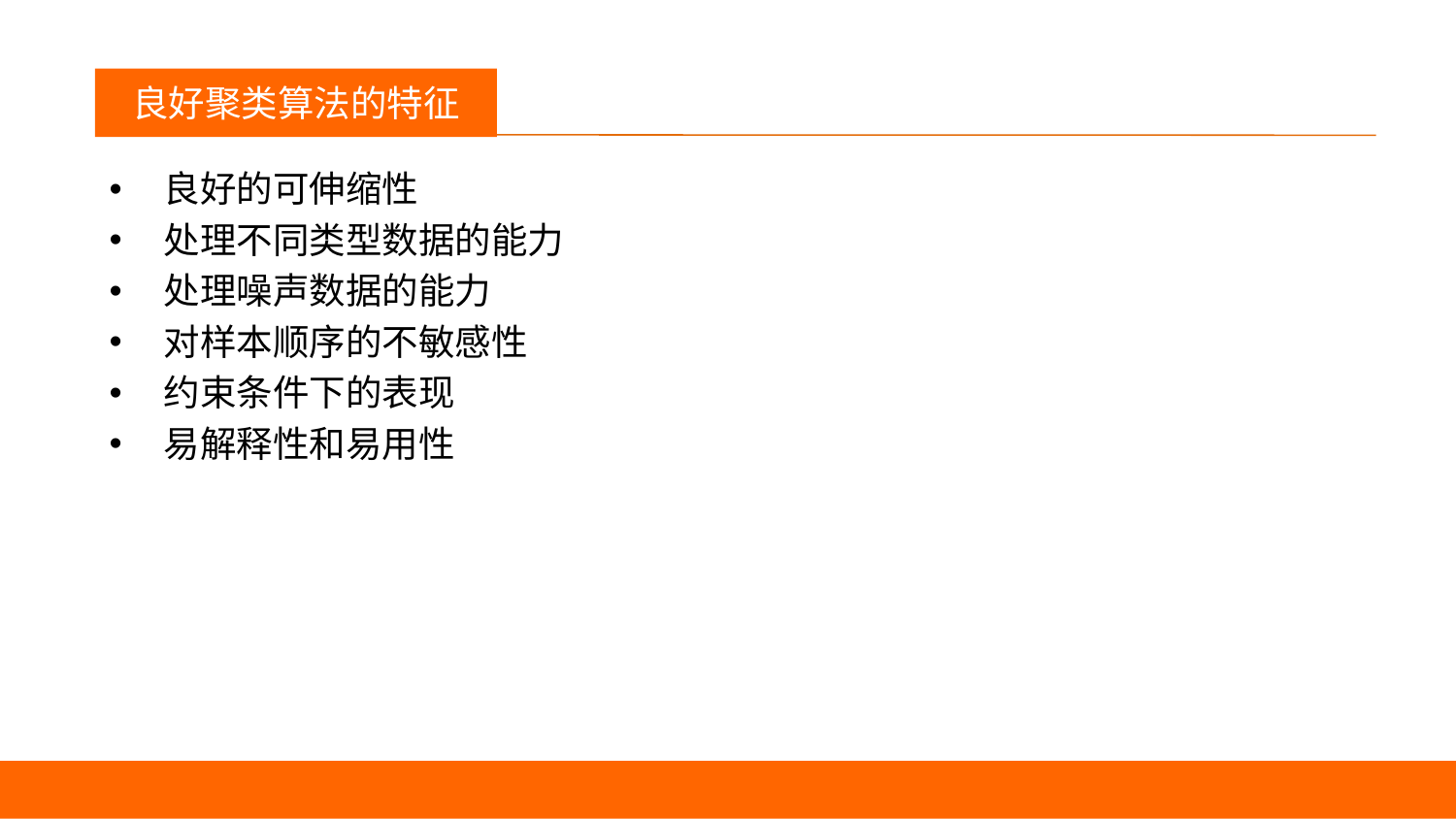

议程
良好聚类算法的特征

良好的可伸缩性
处理不同类型数据的能力
处理噪声数据的能力
对样本顺序的不敏感性
约束条件下的表现
易解释性和易用性